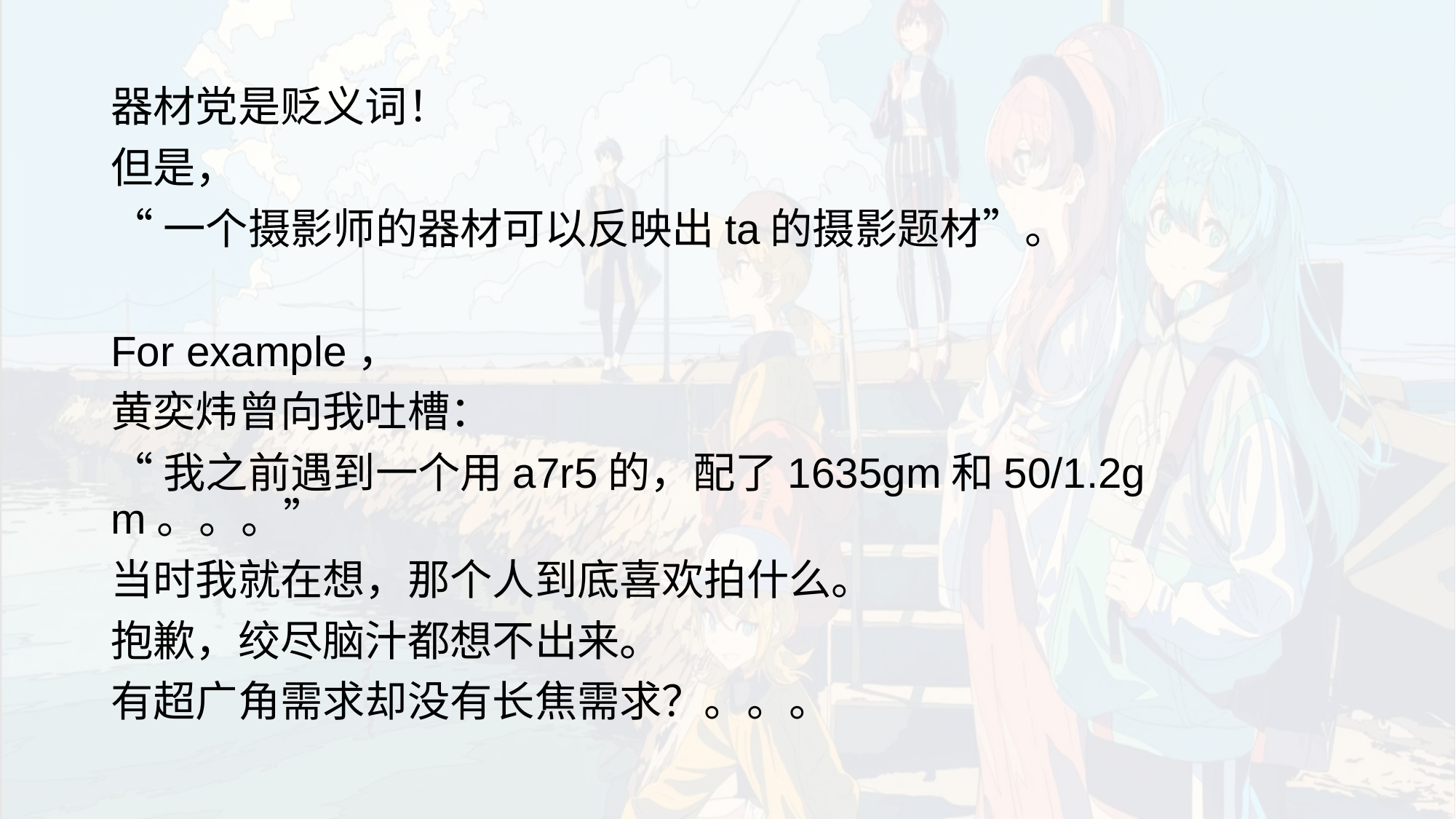

器材党是贬义词！
但是，
“一个摄影师的器材可以反映出ta的摄影题材”。

For example，
黄奕炜曾向我吐槽：
“我之前遇到一个用a7r5的，配了1635gm和50/1.2gm。。。”
当时我就在想，那个人到底喜欢拍什么。
抱歉，绞尽脑汁都想不出来。
有超广角需求却没有长焦需求？。。。